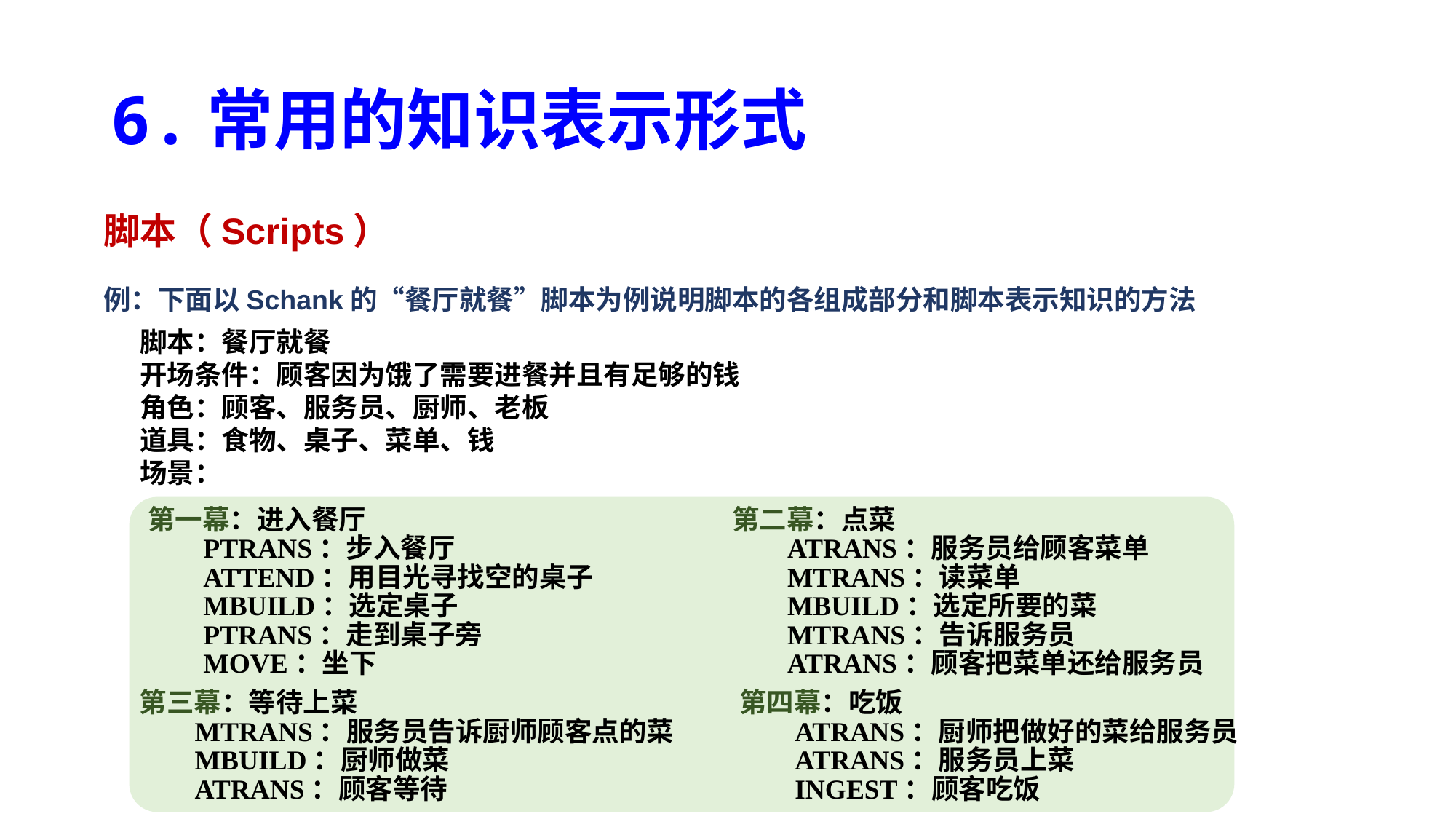

# 6.常用的知识表示形式

脚本（Scripts）
例：下面以Schank的“餐厅就餐”脚本为例说明脚本的各组成部分和脚本表示知识的方法
脚本：餐厅就餐
开场条件：顾客因为饿了需要进餐并且有足够的钱
角色：顾客、服务员、厨师、老板
道具：食物、桌子、菜单、钱
场景：

第一幕：进入餐厅
        PTRANS：步入餐厅
        ATTEND：用目光寻找空的桌子
        MBUILD：选定桌子
        PTRANS：走到桌子旁
        MOVE：坐下

第二幕：点菜
        ATRANS：服务员给顾客菜单
        MTRANS：读菜单
        MBUILD：选定所要的菜
        MTRANS：告诉服务员
        ATRANS：顾客把菜单还给服务员
第四幕：吃饭
        ATRANS：厨师把做好的菜给服务员
        ATRANS：服务员上菜
        INGEST：顾客吃饭
第三幕：等待上菜
        MTRANS：服务员告诉厨师顾客点的菜
        MBUILD：厨师做菜
        ATRANS：顾客等待